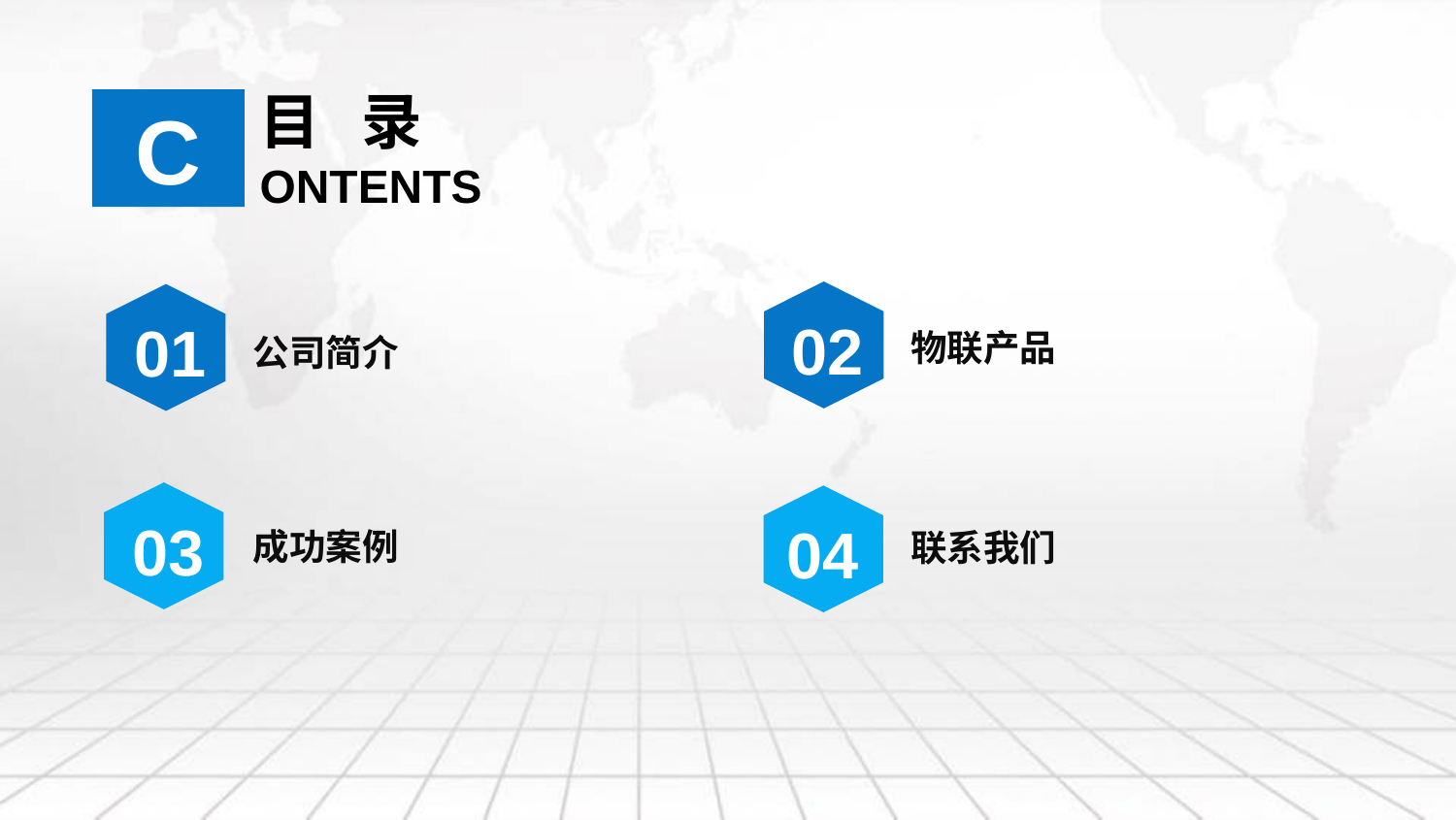

目   录  ONTENTS
C

02
01
物联产品
公司简介

03
04
成功案例
联系我们